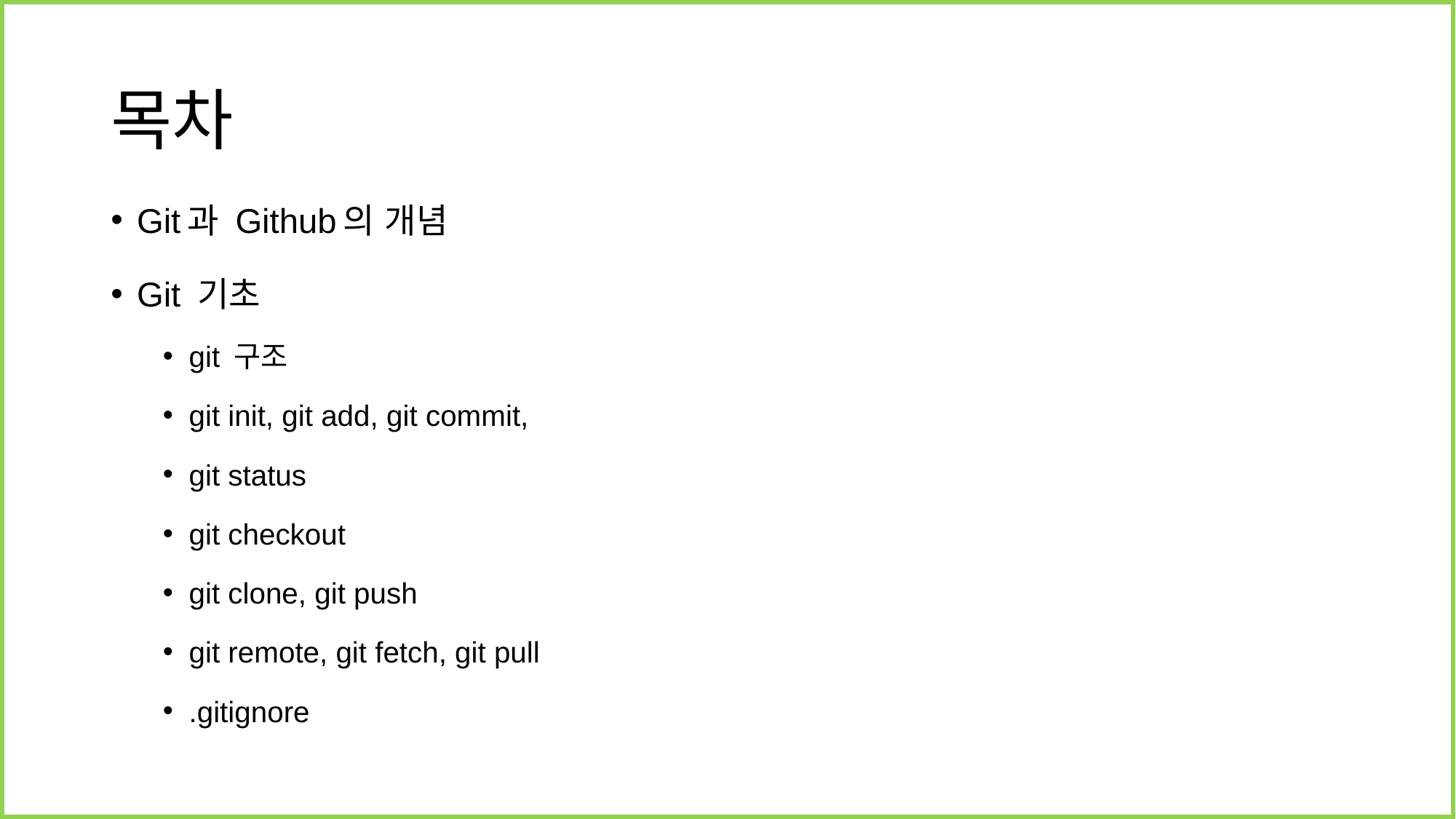

# 목차
Git과 Github의 개념
Git 기초
git 구조
git init, git add, git commit,
git status
git checkout
git clone, git push
git remote, git fetch, git pull
.gitignore